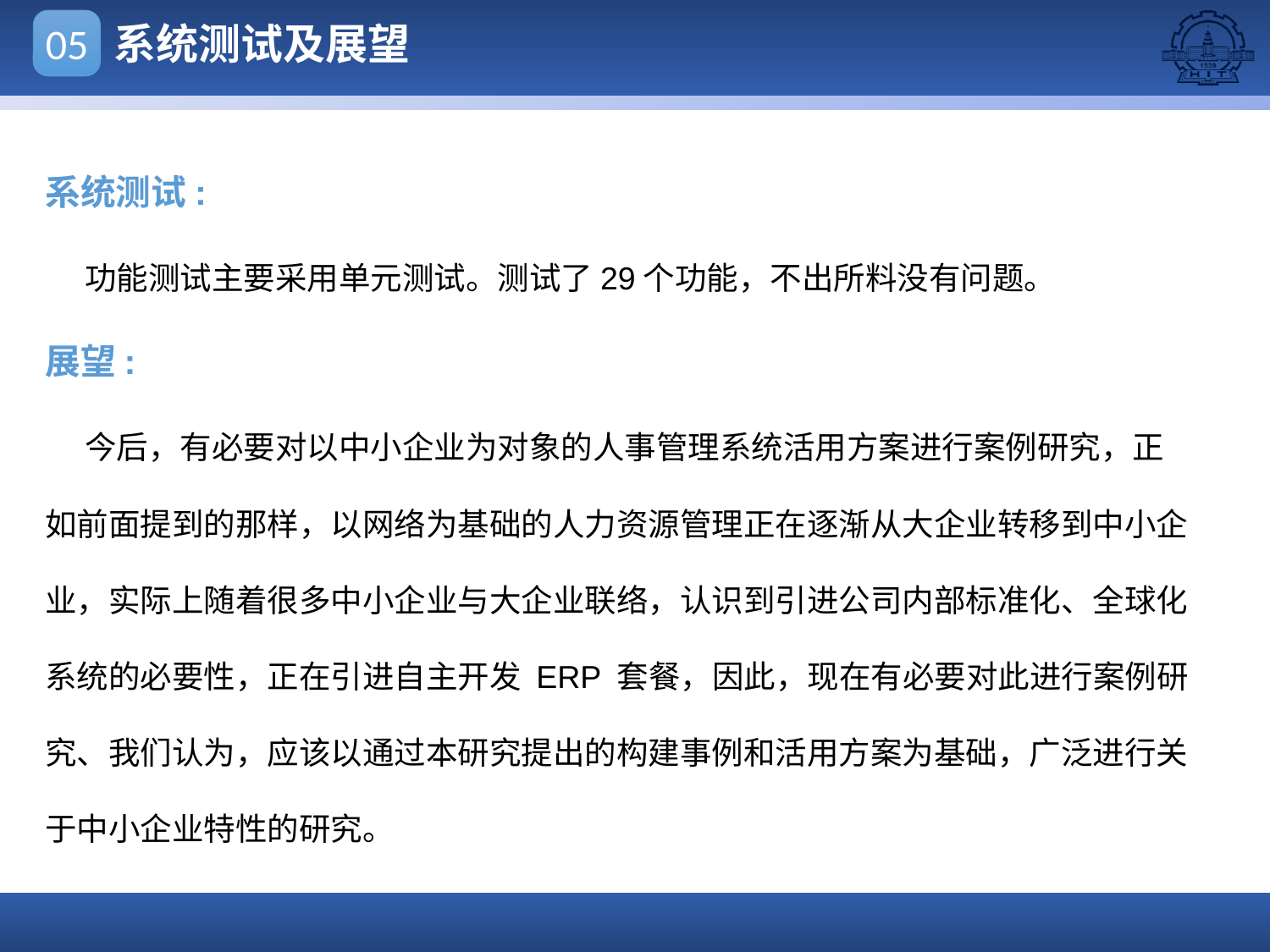

系统测试及展望
05
系统测试:
    功能测试主要采用单元测试。测试了29个功能，不出所料没有问题。
展望:
    今后，有必要对以中小企业为对象的人事管理系统活用方案进行案例研究，正如前面提到的那样，以网络为基础的人力资源管理正在逐渐从大企业转移到中小企业，实际上随着很多中小企业与大企业联络，认识到引进公司内部标准化、全球化系统的必要性，正在引进自主开发 ERP 套餐，因此，现在有必要对此进行案例研究、我们认为，应该以通过本研究提出的构建事例和活用方案为基础，广泛进行关于中小企业特性的研究。

点击添加文本
点击添加文本
点击添加文本
点击添加文本